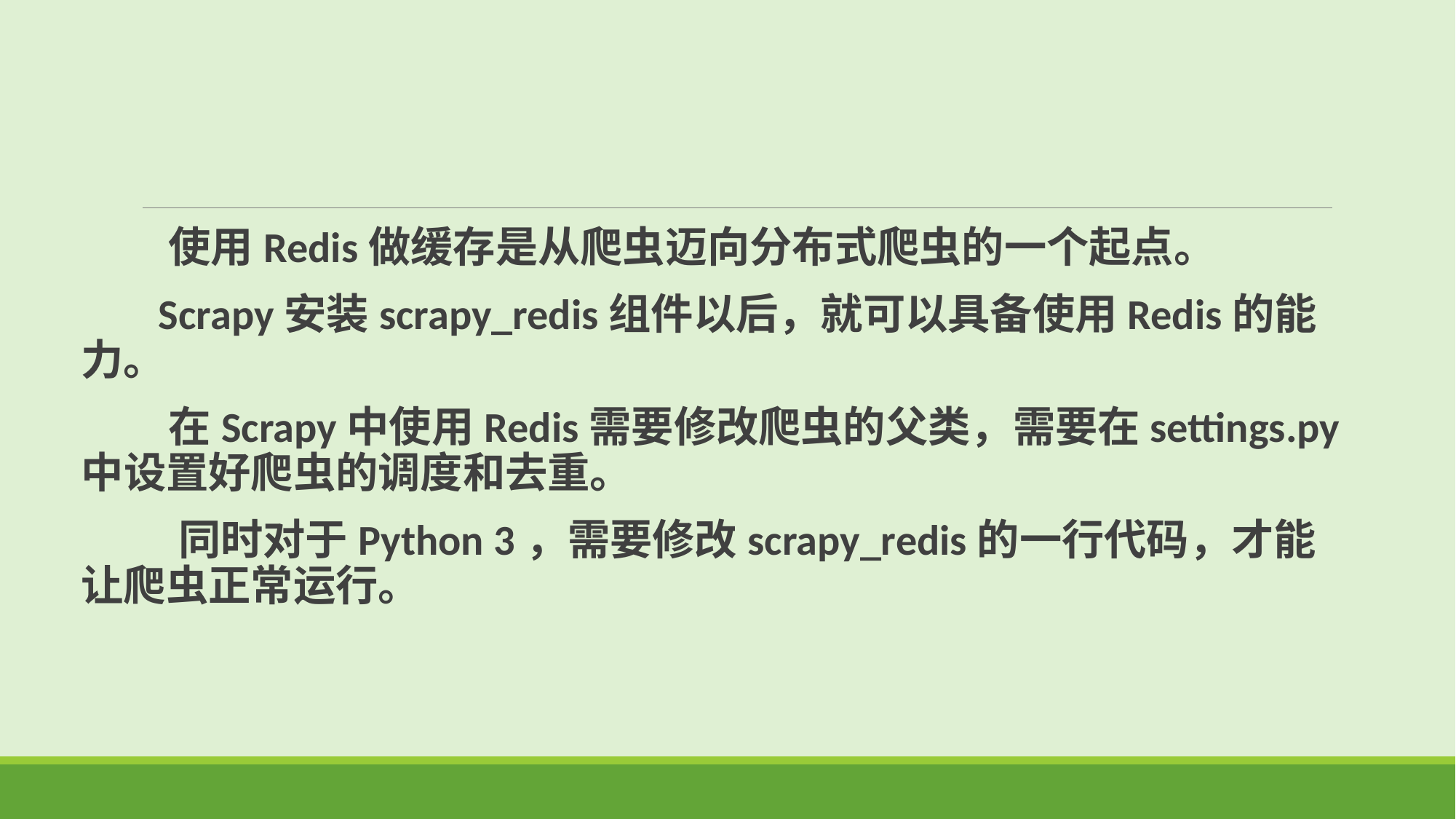

使用Redis做缓存是从爬虫迈向分布式爬虫的一个起点。
        Scrapy安装scrapy_redis组件以后，就可以具备使用Redis的能力。
        在Scrapy中使用Redis需要修改爬虫的父类，需要在settings.py中设置好爬虫的调度和去重。
         同时对于Python 3，需要修改scrapy_redis的一行代码，才能让爬虫正常运行。